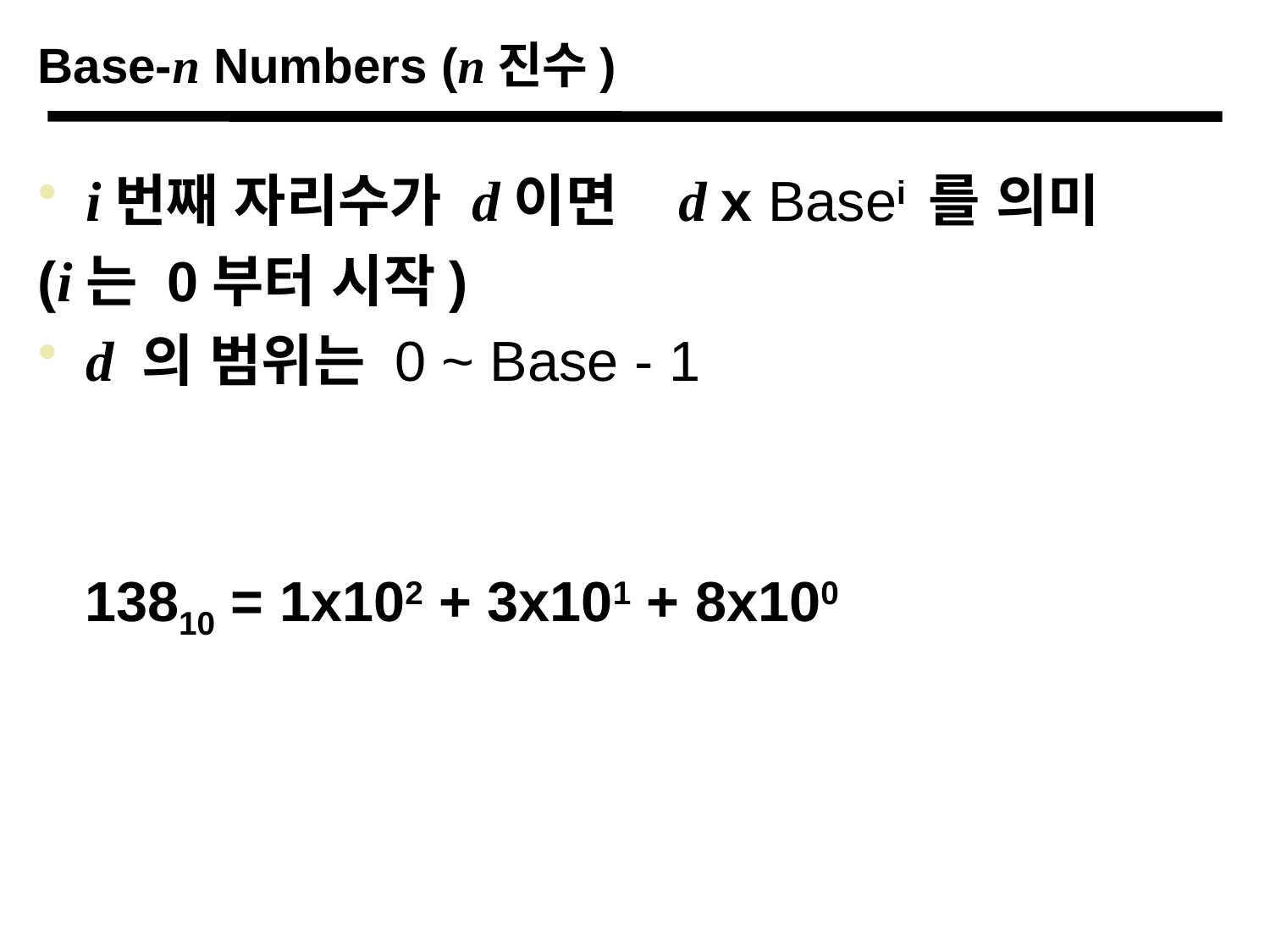

# Base-n Numbers (n진수)
i번째 자리수가 d이면   d x Basei 를 의미
(i는 0부터 시작)
d 의 범위는 0 ~ Base - 1

   13810 = 1x102 + 3x101 + 8x100